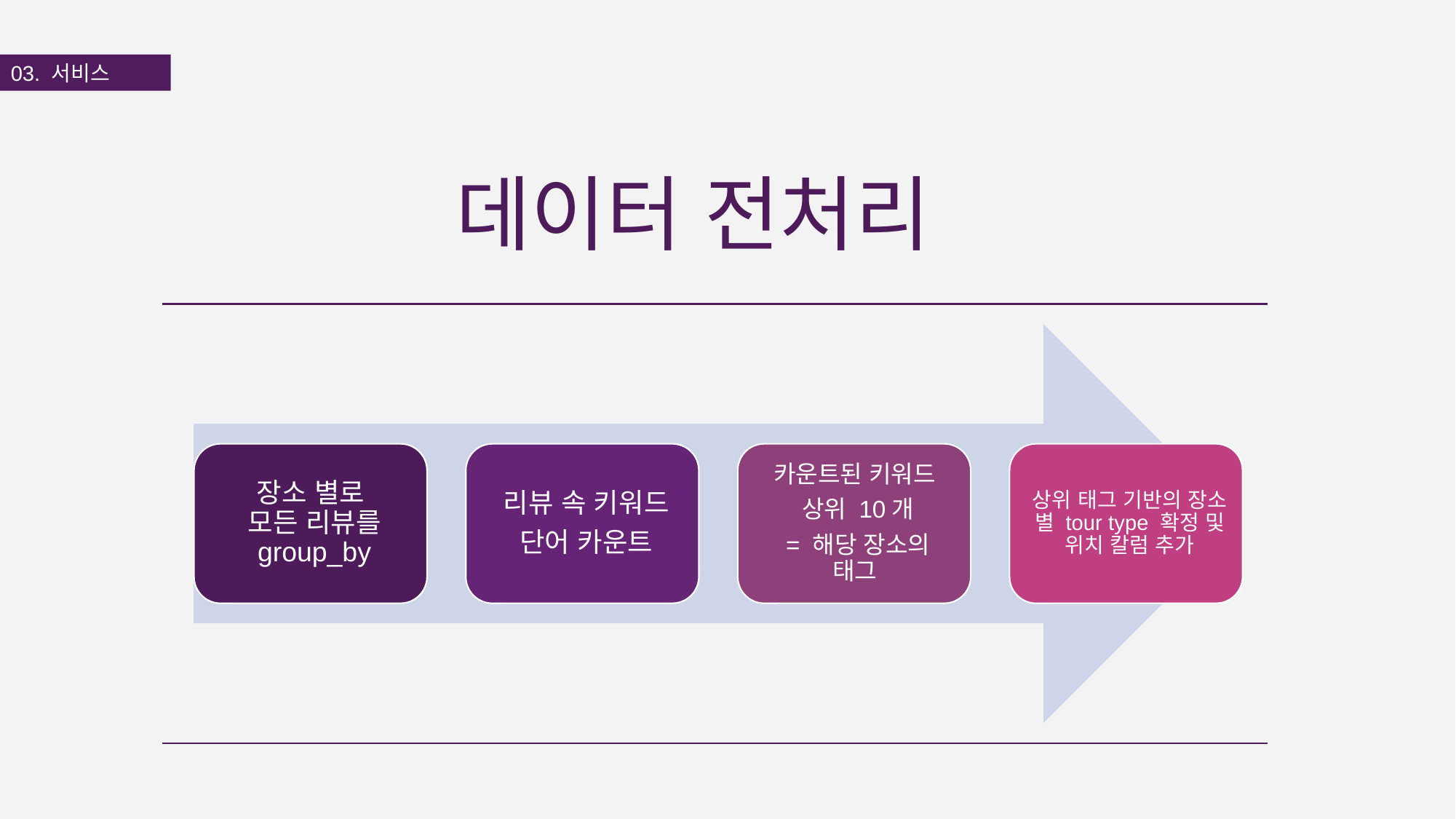

03. 서비스
데이터 전처리

장소 별로
모든 리뷰를 group_by
리뷰 속 키워드
단어 카운트
카운트된 키워드
상위 10개
= 해당 장소의 태그
상위 태그 기반의 장소 별 tour type 확정 및 위치 칼럼 추가